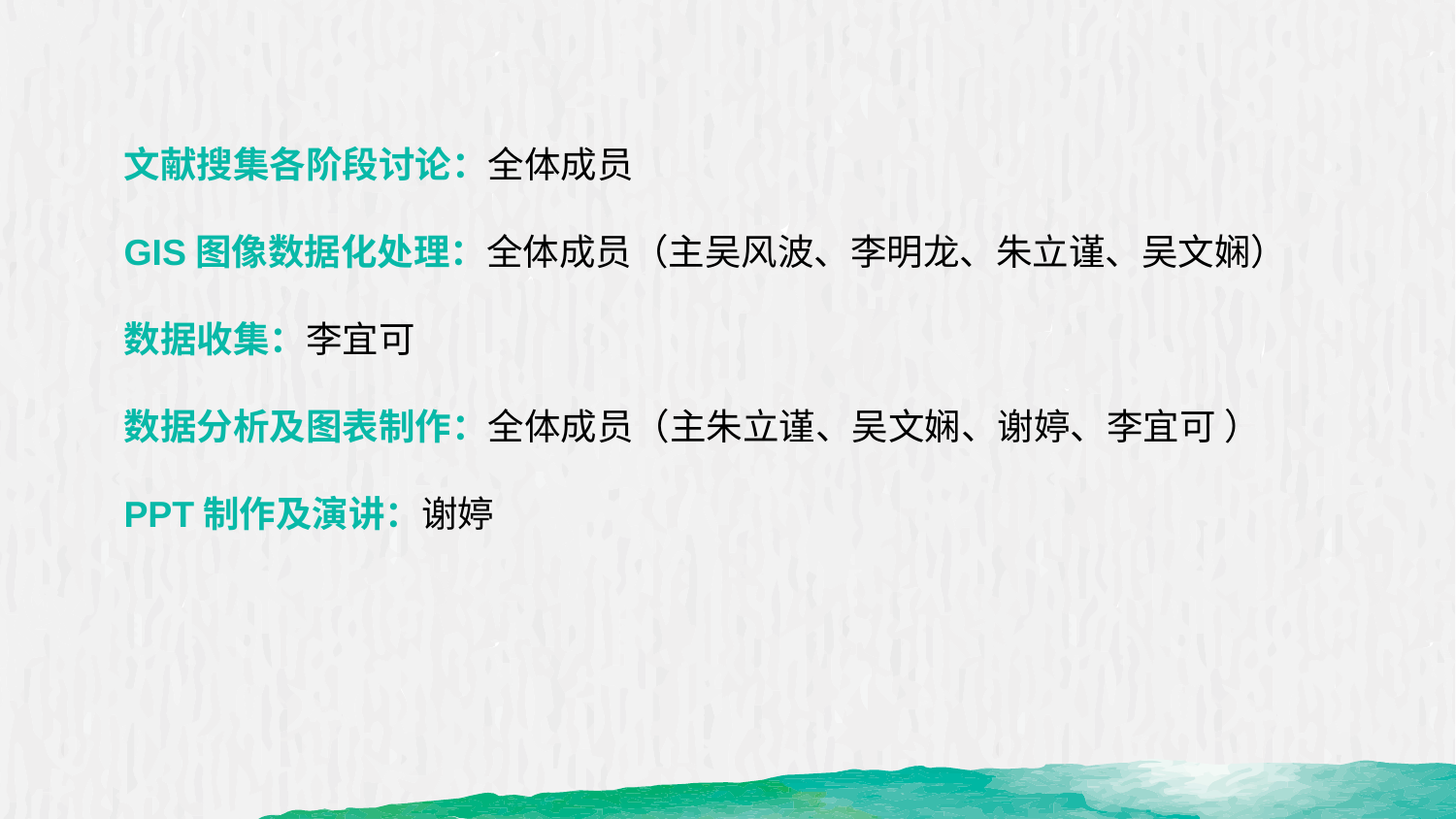

文献搜集各阶段讨论：全体成员

GIS图像数据化处理：全体成员（主吴风波、李明龙、朱立谨、吴文娴）

数据收集：李宜可

数据分析及图表制作：全体成员（主朱立谨、吴文娴、谢婷、李宜可 ）

PPT制作及演讲：谢婷